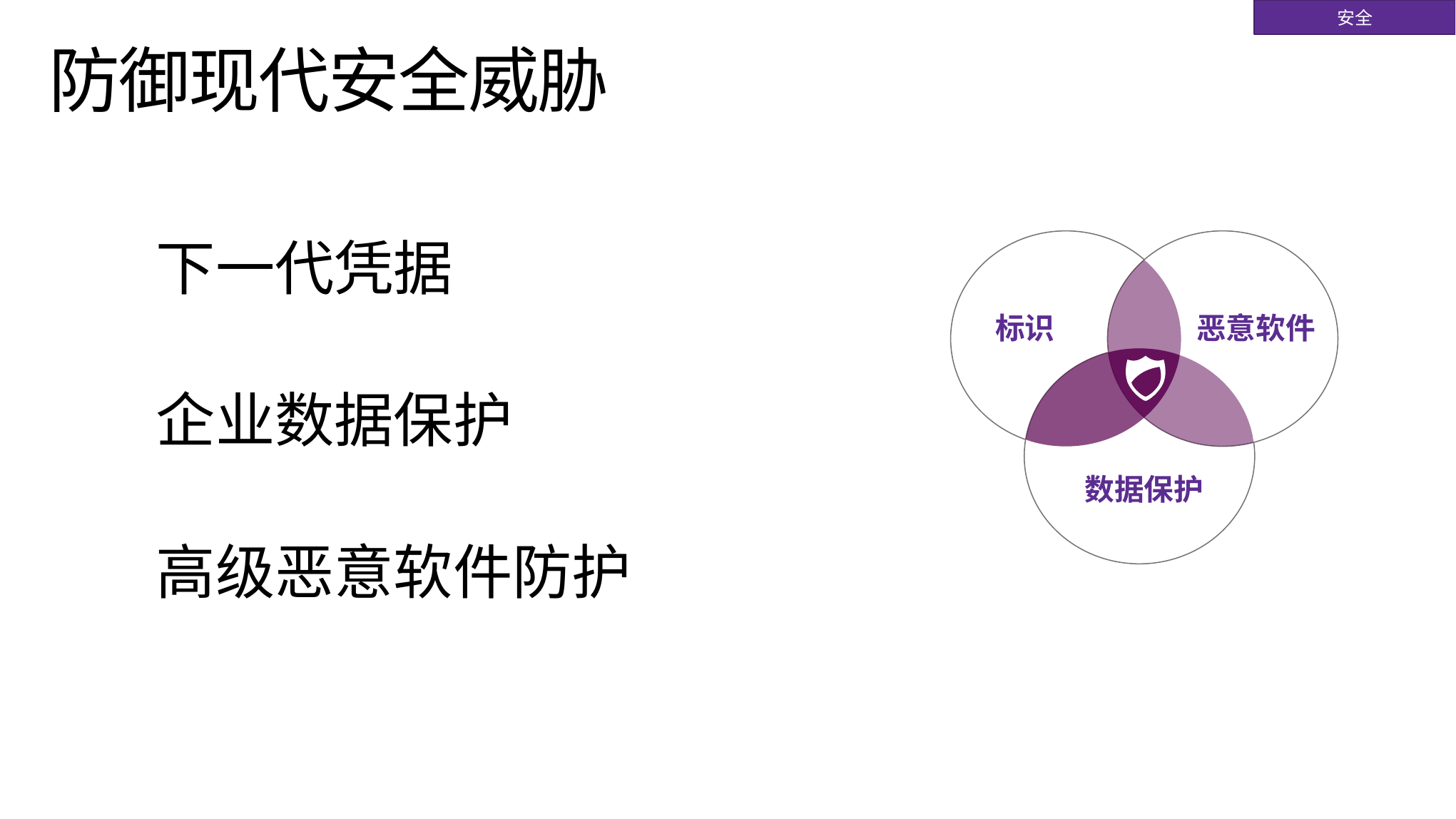

安全
# 防御现代安全威胁

下一代凭据

企业数据保护

高级恶意软件防护

标识
恶意软件

数据保护